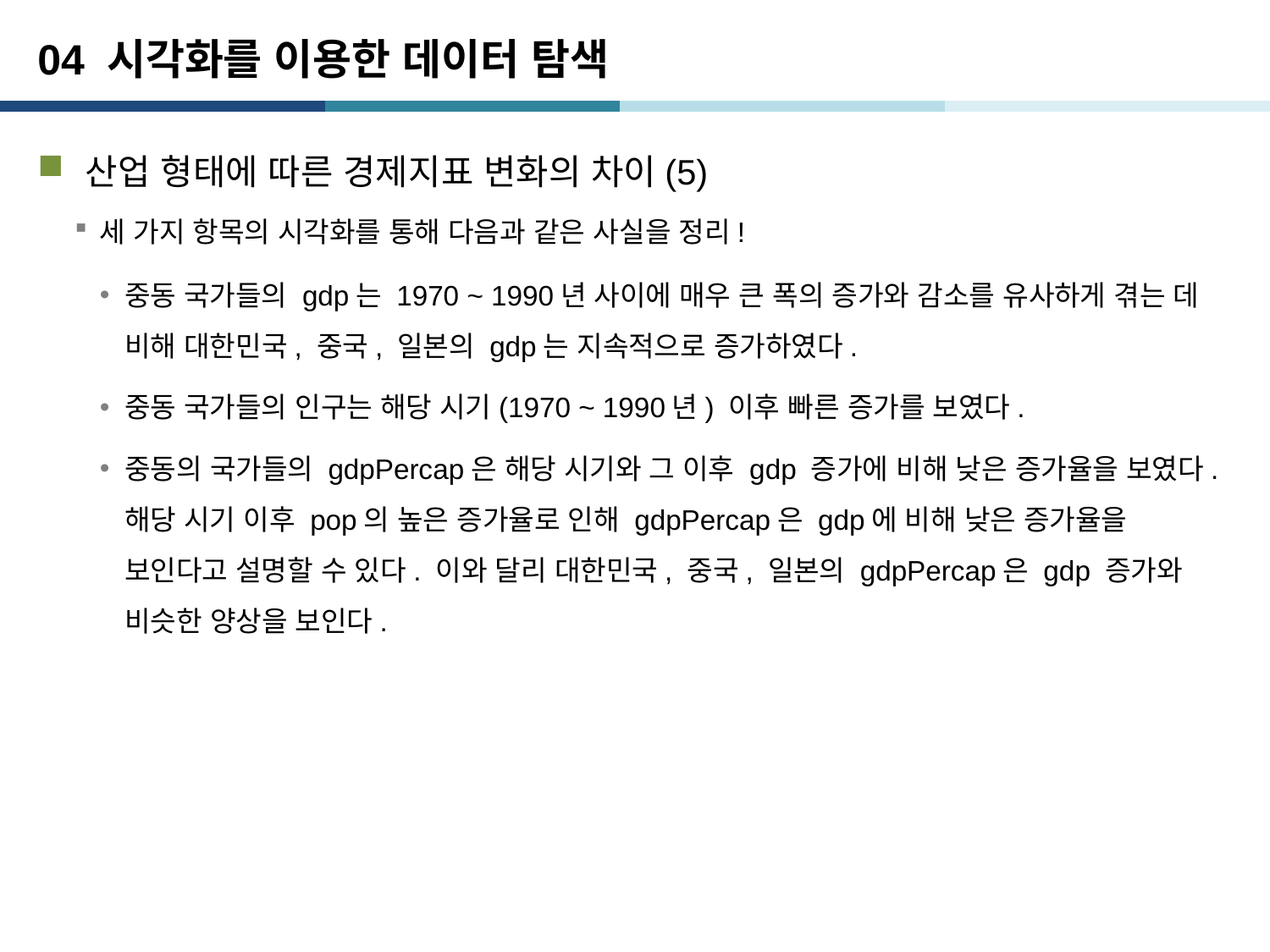

# 04 시각화를 이용한 데이터 탐색
산업 형태에 따른 경제지표 변화의 차이(5)
세 가지 항목의 시각화를 통해 다음과 같은 사실을 정리!
중동 국가들의 gdp는 1970 ~ 1990년 사이에 매우 큰 폭의 증가와 감소를 유사하게 겪는 데 비해 대한민국, 중국, 일본의 gdp는 지속적으로 증가하였다.
중동 국가들의 인구는 해당 시기(1970 ~ 1990년) 이후 빠른 증가를 보였다.
중동의 국가들의 gdpPercap은 해당 시기와 그 이후 gdp 증가에 비해 낮은 증가율을 보였다. 해당 시기 이후 pop의 높은 증가율로 인해 gdpPercap은 gdp에 비해 낮은 증가율을 보인다고 설명할 수 있다. 이와 달리 대한민국, 중국, 일본의 gdpPercap은 gdp 증가와 비슷한 양상을 보인다.